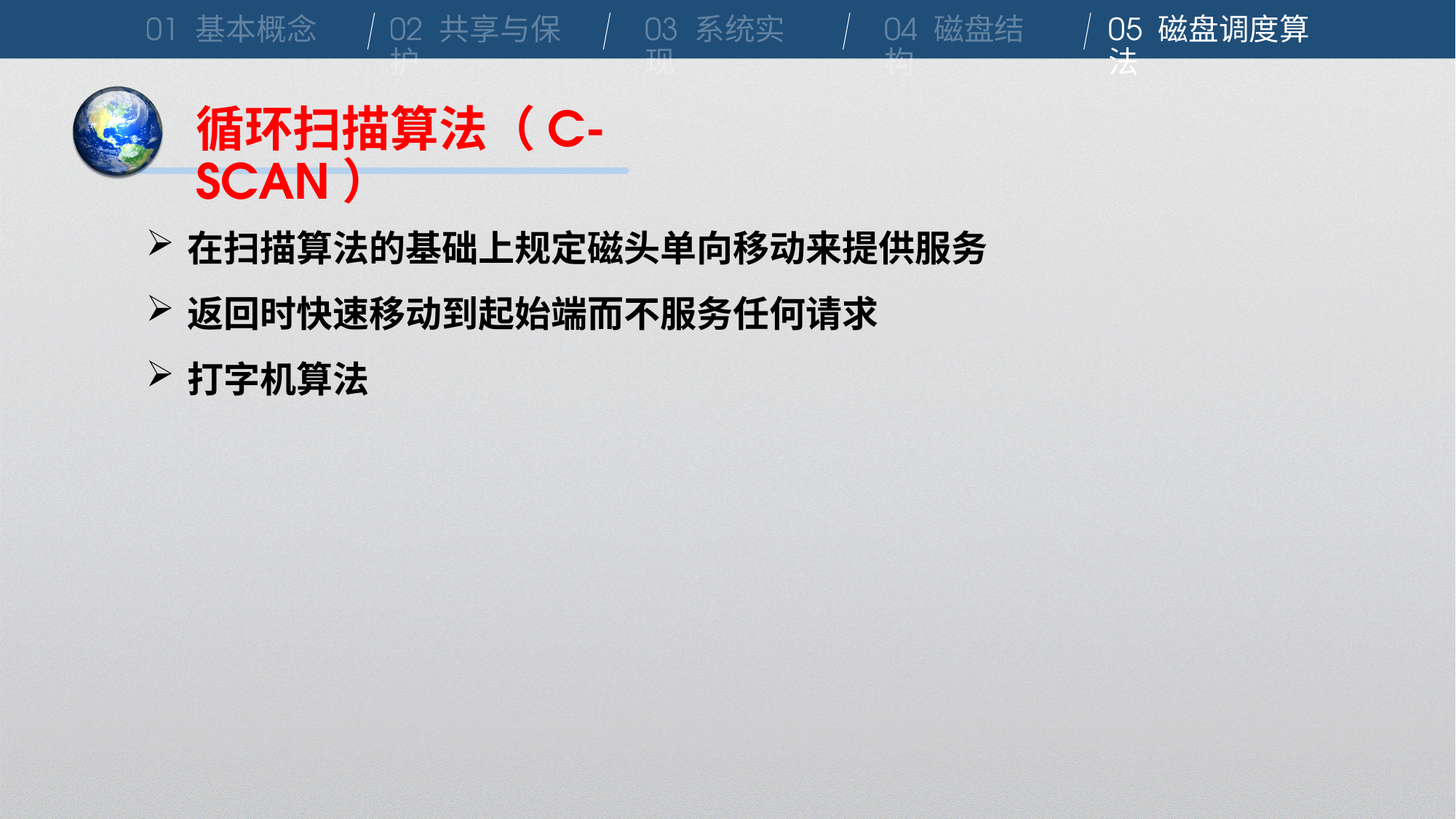

01 基本概念
02 共享与保护
03 系统实现
04 磁盘结构
05 磁盘调度算法
循环扫描算法（C-SCAN）
在扫描算法的基础上规定磁头单向移动来提供服务
返回时快速移动到起始端而不服务任何请求
打字机算法